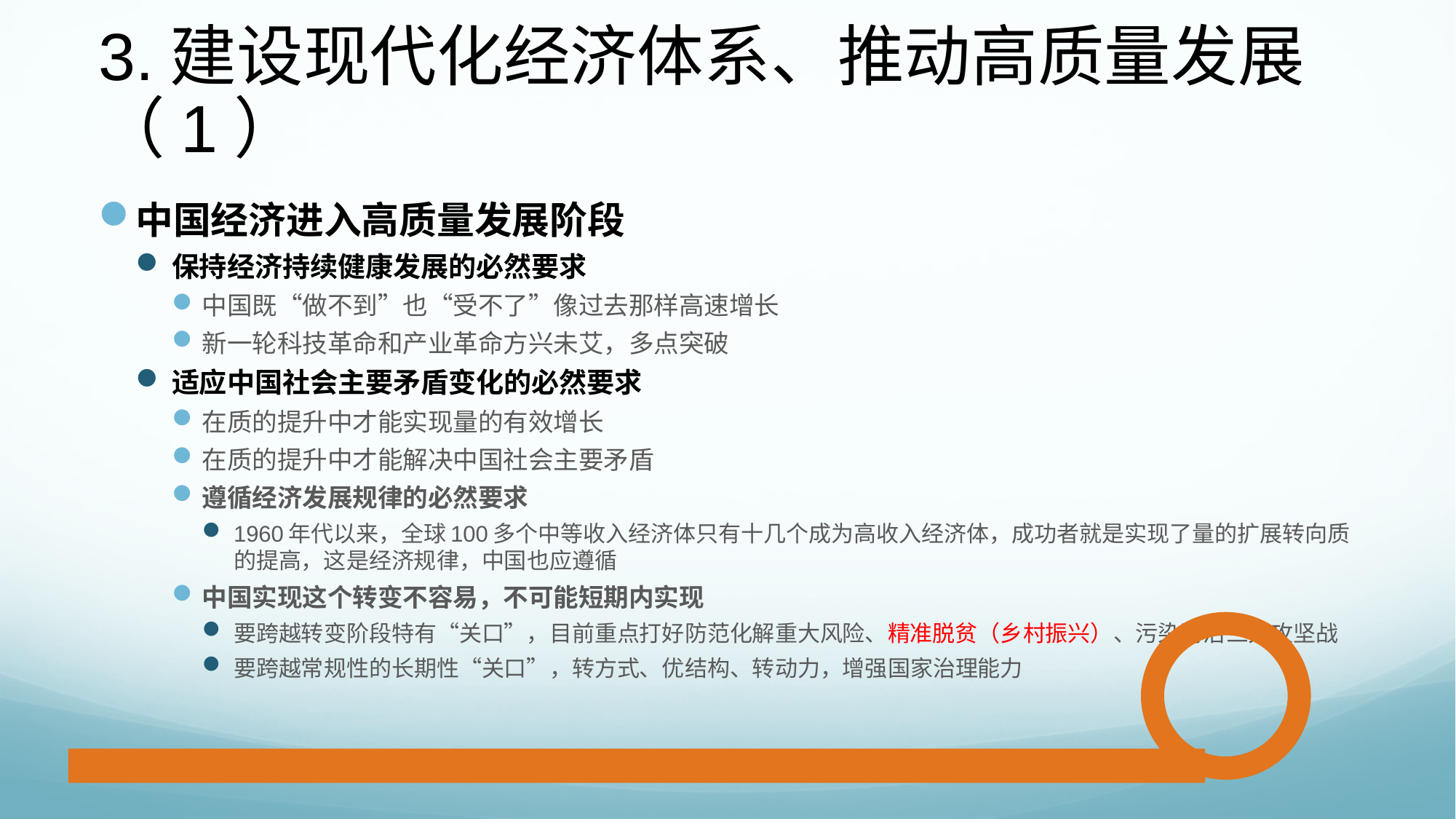

# 3.建设现代化经济体系、推动高质量发展（1）
中国经济进入高质量发展阶段
保持经济持续健康发展的必然要求
中国既“做不到”也“受不了”像过去那样高速增长
新一轮科技革命和产业革命方兴未艾，多点突破
适应中国社会主要矛盾变化的必然要求
在质的提升中才能实现量的有效增长
在质的提升中才能解决中国社会主要矛盾
遵循经济发展规律的必然要求
1960年代以来，全球100多个中等收入经济体只有十几个成为高收入经济体，成功者就是实现了量的扩展转向质的提高，这是经济规律，中国也应遵循
中国实现这个转变不容易，不可能短期内实现
要跨越转变阶段特有“关口”，目前重点打好防范化解重大风险、精准脱贫（乡村振兴）、污染防治三大攻坚战
要跨越常规性的长期性“关口”，转方式、优结构、转动力，增强国家治理能力